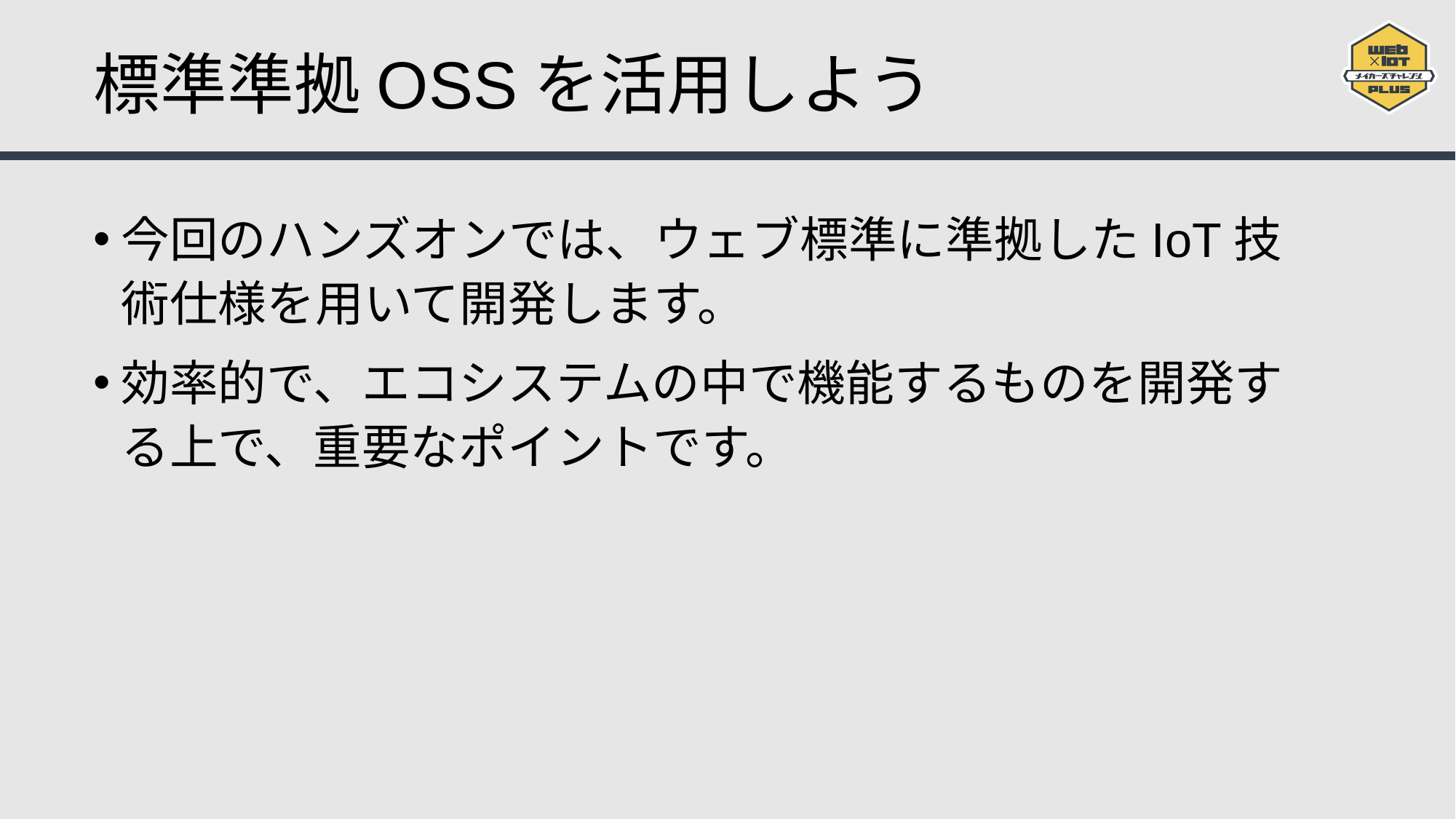

# 標準準拠OSSを活用しよう
今回のハンズオンでは、ウェブ標準に準拠したIoT技術仕様を用いて開発します。
効率的で、エコシステムの中で機能するものを開発する上で、重要なポイントです。